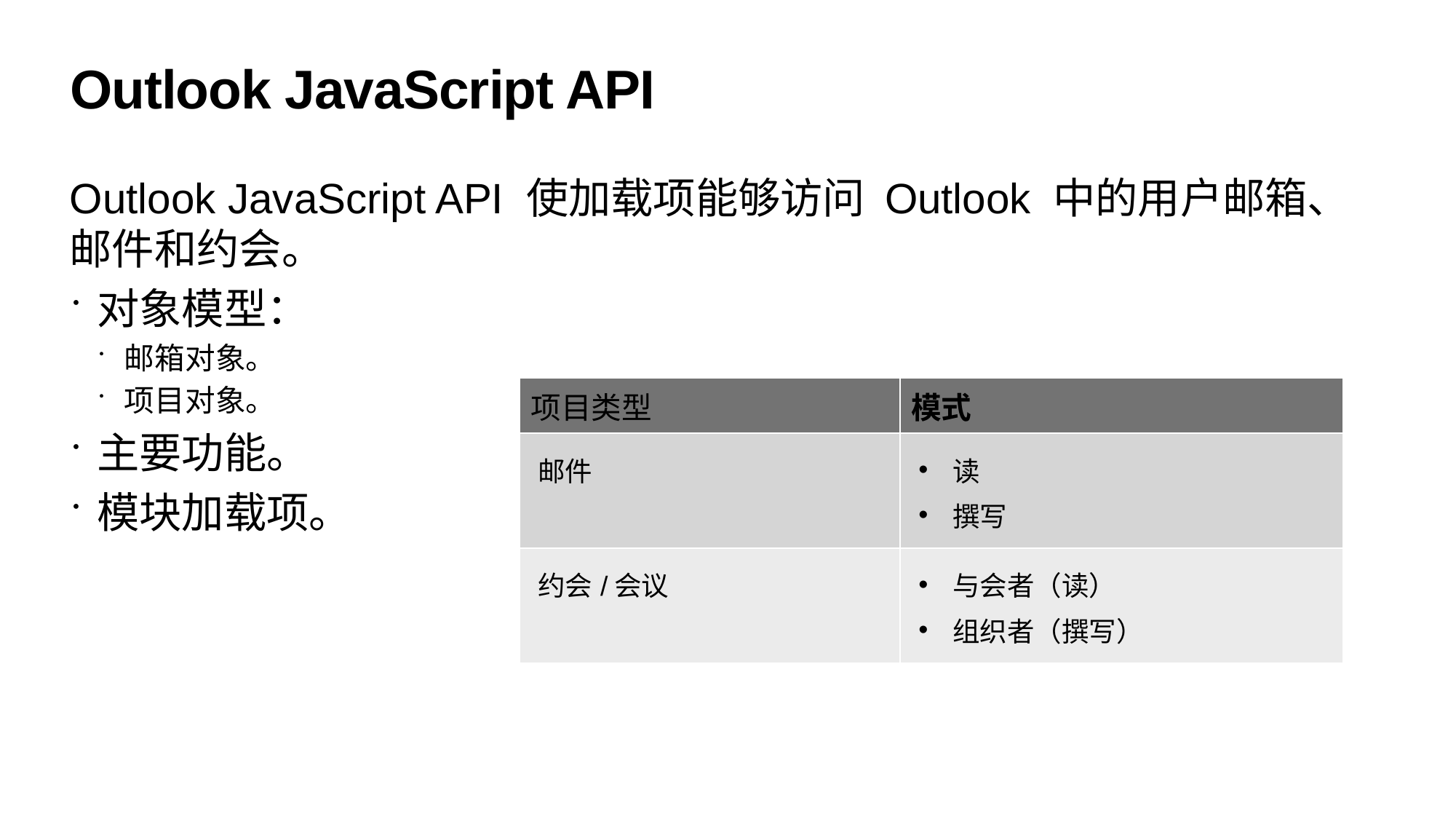

# Outlook JavaScript API
Outlook JavaScript API 使加载项能够访问 Outlook 中的用户邮箱、
邮件和约会。
对象模型：
邮箱对象。
项目对象。
主要功能。
模块加载项。

| 项目类型 | 模式 |
| --- | --- |
| 邮件 | 读 撰写 |
| 约会/会议 | 与会者（读） 组织者（撰写） |